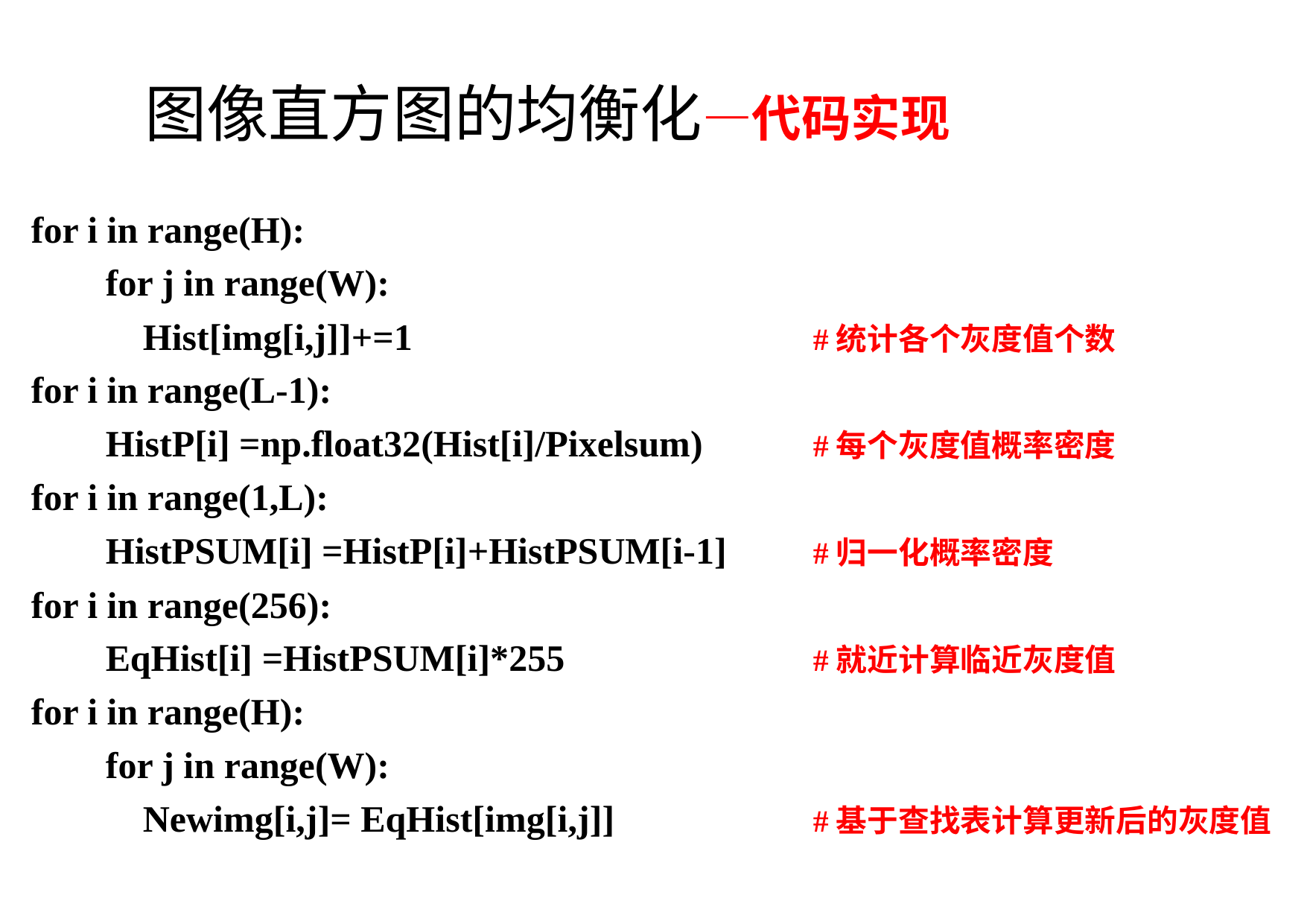

图像直方图的均衡化—代码实现
for i in range(H):
        for j in range(W):
            Hist[img[i,j]]+=1				#统计各个灰度值个数
for i in range(L-1):
        HistP[i] =np.float32(Hist[i]/Pixelsum)	#每个灰度值概率密度
for i in range(1,L):
        HistPSUM[i] =HistP[i]+HistPSUM[i-1]	#归一化概率密度
for i in range(256):
        EqHist[i] =HistPSUM[i]*255			#就近计算临近灰度值
for i in range(H):
        for j in range(W):
            Newimg[i,j]= EqHist[img[i,j]]		#基于查找表计算更新后的灰度值